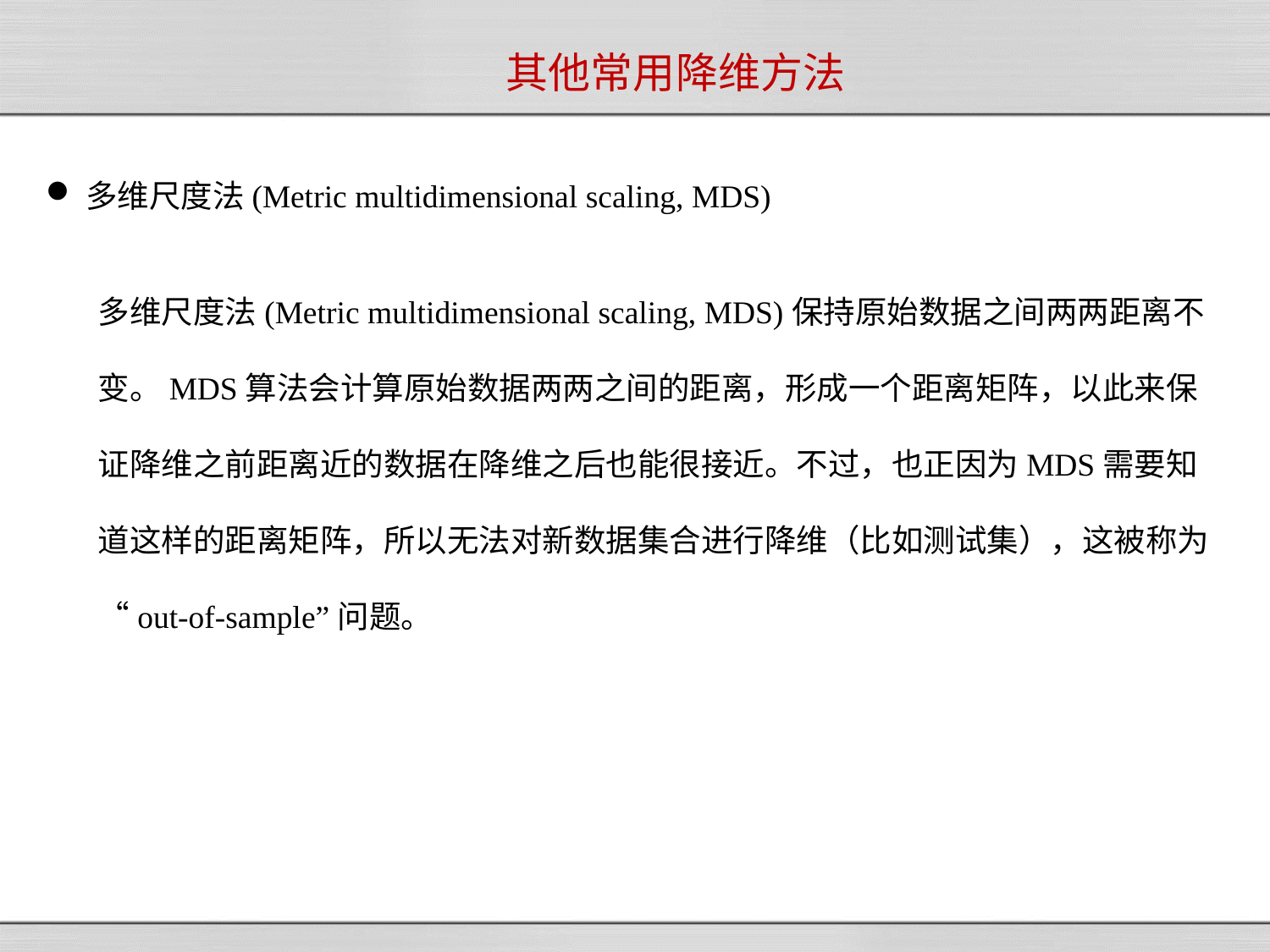

# 其他常用降维方法
多维尺度法(Metric multidimensional scaling, MDS)

多维尺度法(Metric multidimensional scaling, MDS)保持原始数据之间两两距离不变。MDS算法会计算原始数据两两之间的距离，形成一个距离矩阵，以此来保证降维之前距离近的数据在降维之后也能很接近。不过，也正因为MDS需要知道这样的距离矩阵，所以无法对新数据集合进行降维（比如测试集），这被称为“out-of-sample”问题。